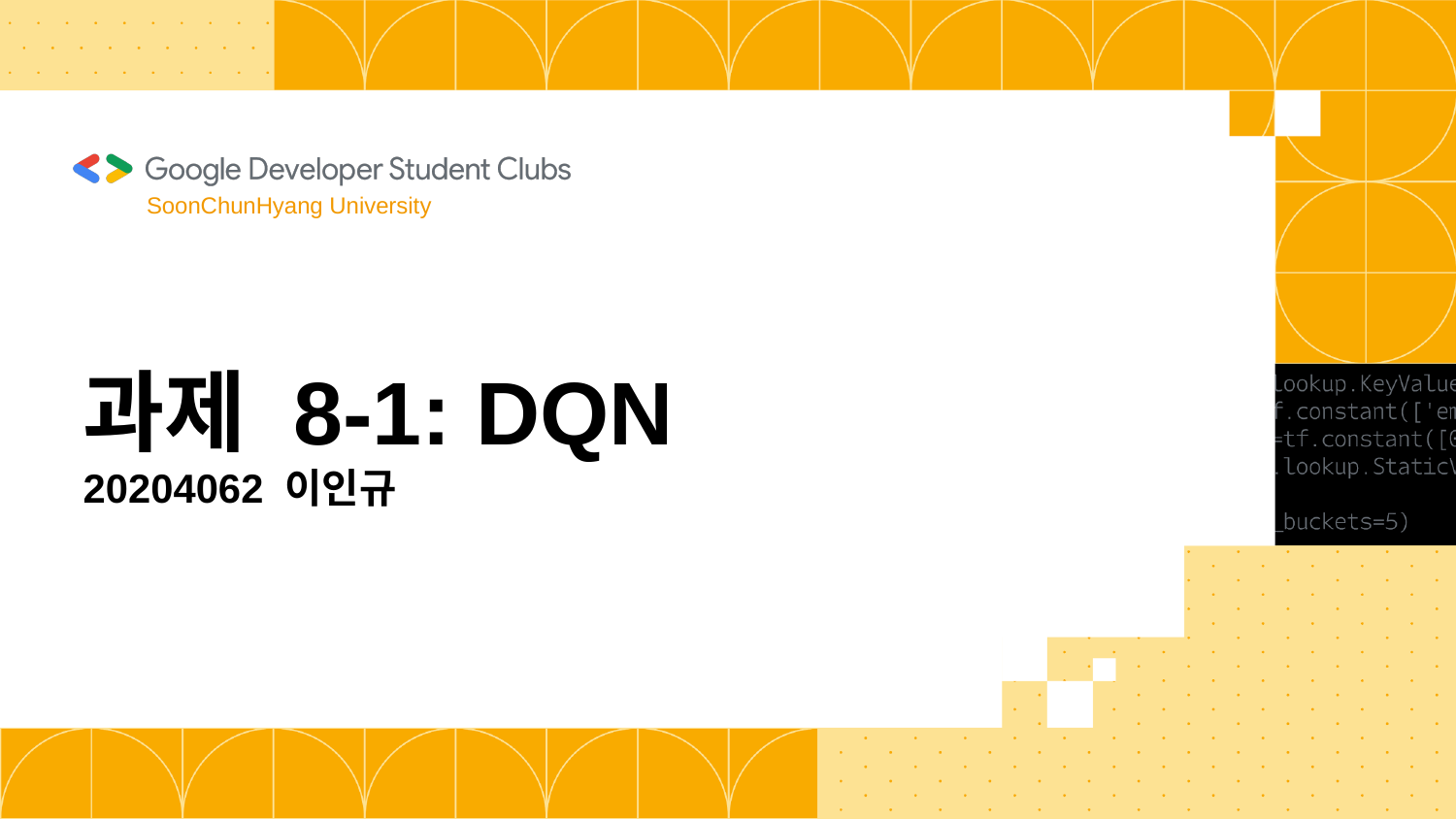

SoonChunHyang University
# 과제 8-1: DQN 20204062 이인규